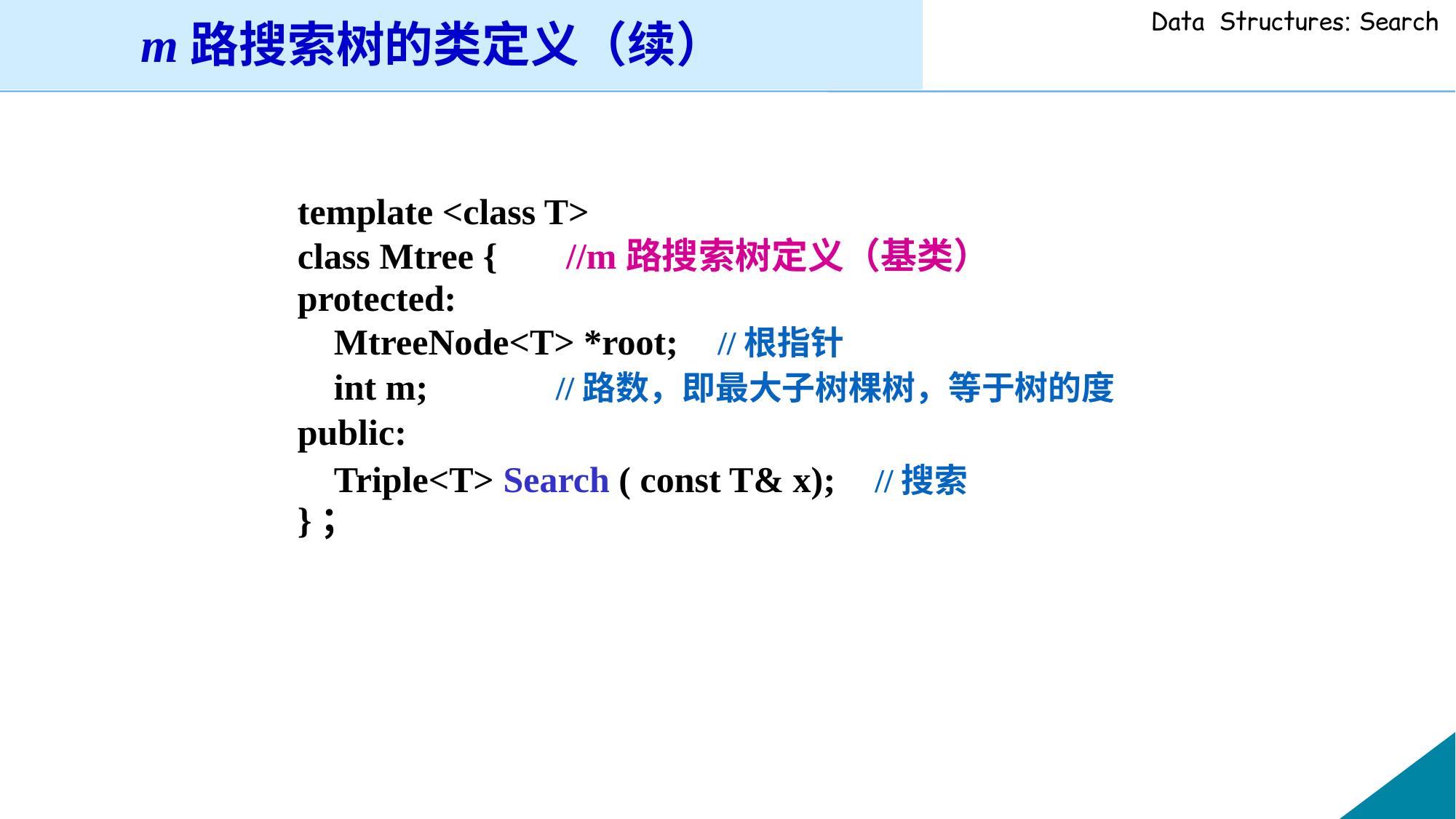

m路搜索树的类定义（续）
template <class T>
class Mtree {       //m路搜索树定义（基类）
protected:
    MtreeNode<T> *root;    //根指针
    int m;             //路数，即最大子树棵树，等于树的度
public:
    Triple<T> Search ( const T& x);    //搜索
}；